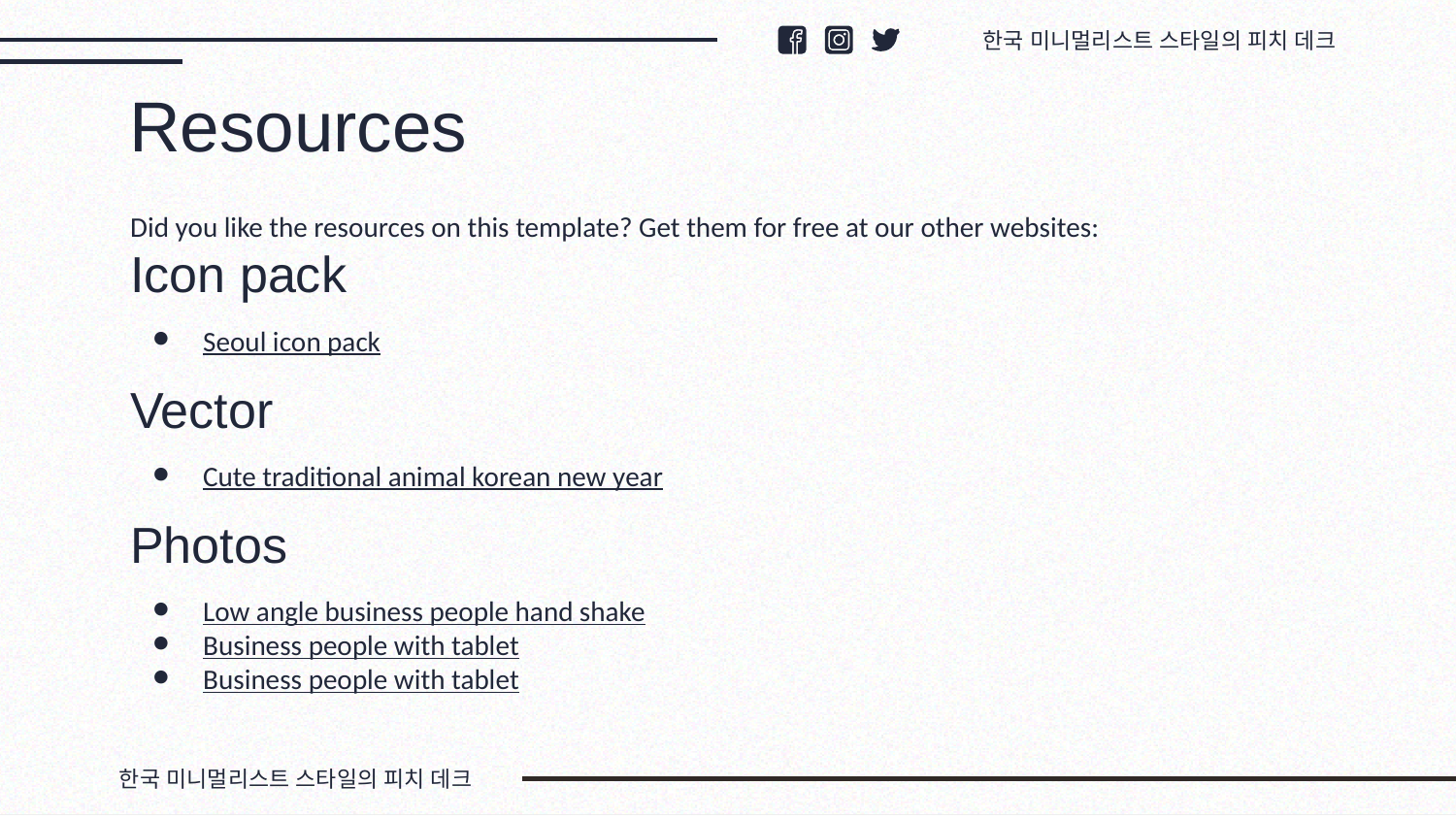

한국 미니멀리스트 스타일의 피치 데크

# Resources
Did you like the resources on this template? Get them for free at our other websites:
Icon pack
Seoul icon pack
Vector
Cute traditional animal korean new year
Photos
Low angle business people hand shake
Business people with tablet
Business people with tablet
한국 미니멀리스트 스타일의 피치 데크